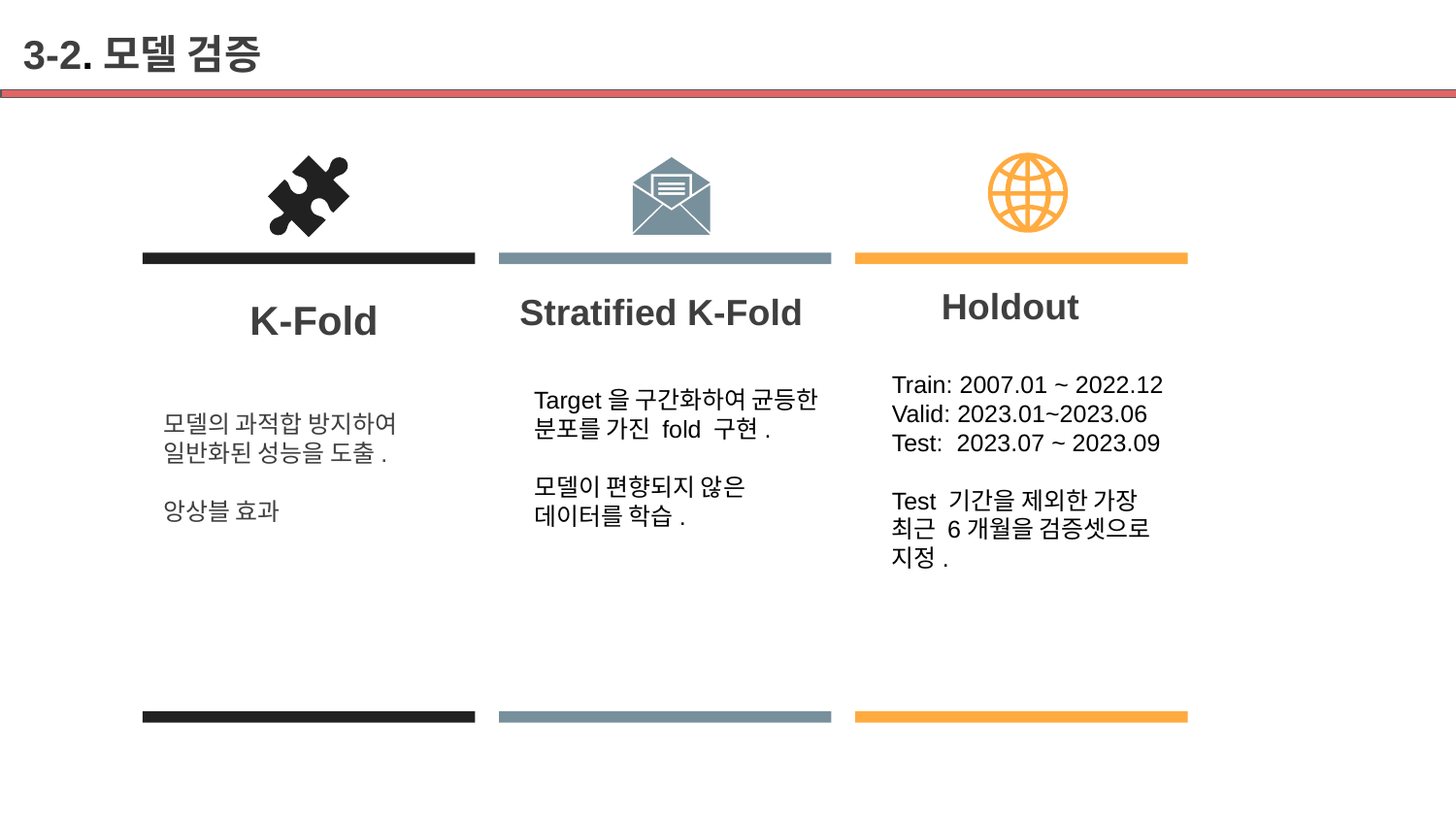

# 3-2.모델 검증

K-Fold
모델의 과적합 방지하여 일반화된 성능을 도출.

앙상블 효과

Stratified K-Fold
Target을 구간화하여 균등한 분포를 가진 fold 구현.

모델이 편향되지 않은 데이터를 학습.

Holdout
Train: 2007.01 ~ 2022.12
Valid: 2023.01~2023.06
Test:  2023.07 ~ 2023.09

Test 기간을 제외한 가장 최근 6개월을 검증셋으로 지정.